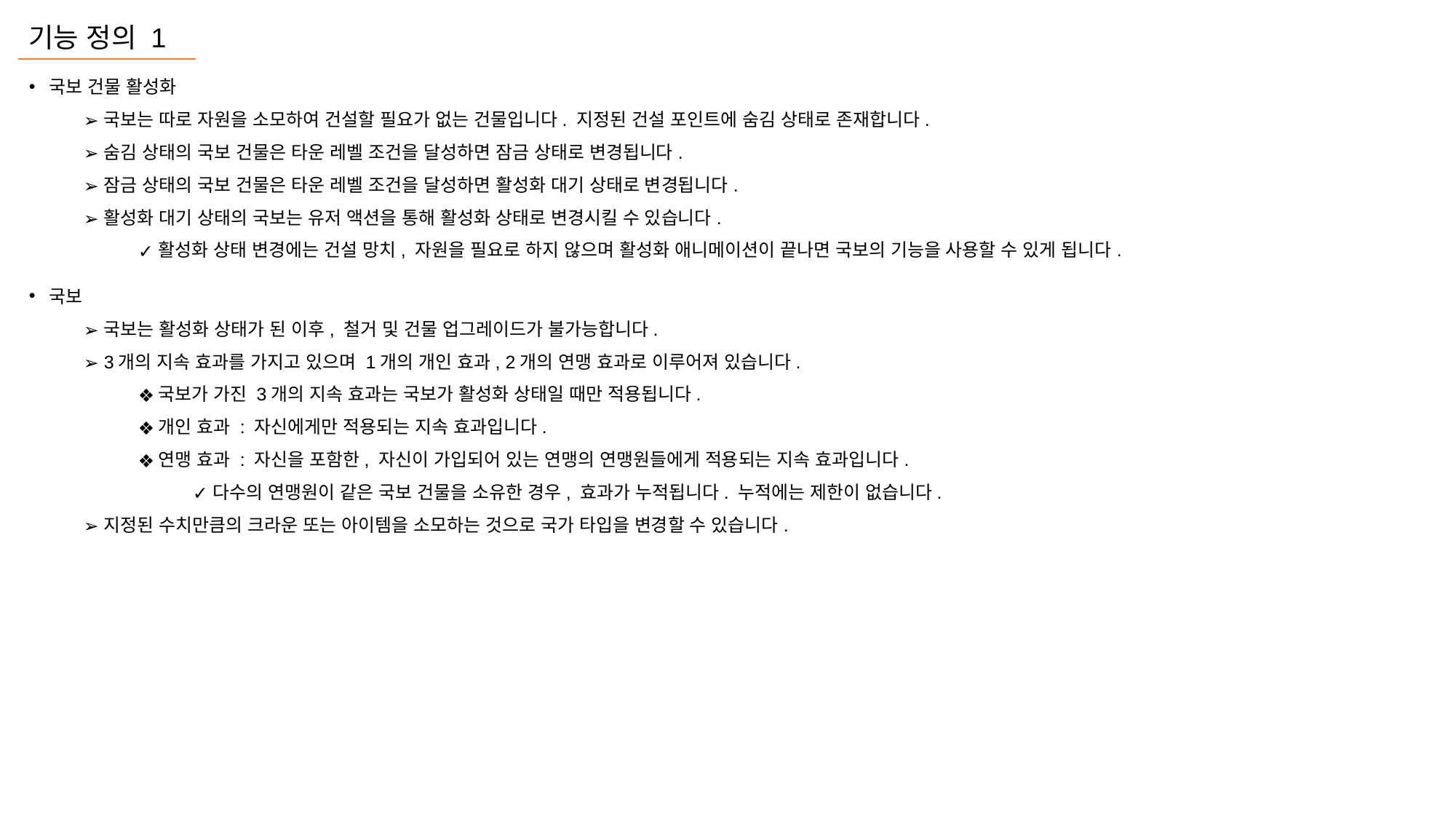

기능 정의 1
국보 건물 활성화
국보는 따로 자원을 소모하여 건설할 필요가 없는 건물입니다. 지정된 건설 포인트에 숨김 상태로 존재합니다.
숨김 상태의 국보 건물은 타운 레벨 조건을 달성하면 잠금 상태로 변경됩니다.
잠금 상태의 국보 건물은 타운 레벨 조건을 달성하면 활성화 대기 상태로 변경됩니다.
활성화 대기 상태의 국보는 유저 액션을 통해 활성화 상태로 변경시킬 수 있습니다.
활성화 상태 변경에는 건설 망치, 자원을 필요로 하지 않으며 활성화 애니메이션이 끝나면 국보의 기능을 사용할 수 있게 됩니다.
국보
국보는 활성화 상태가 된 이후, 철거 및 건물 업그레이드가 불가능합니다.
3개의 지속 효과를 가지고 있으며 1개의 개인 효과, 2개의 연맹 효과로 이루어져 있습니다.
국보가 가진 3개의 지속 효과는 국보가 활성화 상태일 때만 적용됩니다.
개인 효과 : 자신에게만 적용되는 지속 효과입니다.
연맹 효과 : 자신을 포함한, 자신이 가입되어 있는 연맹의 연맹원들에게 적용되는 지속 효과입니다.
다수의 연맹원이 같은 국보 건물을 소유한 경우, 효과가 누적됩니다. 누적에는 제한이 없습니다.
지정된 수치만큼의 크라운 또는 아이템을 소모하는 것으로 국가 타입을 변경할 수 있습니다.